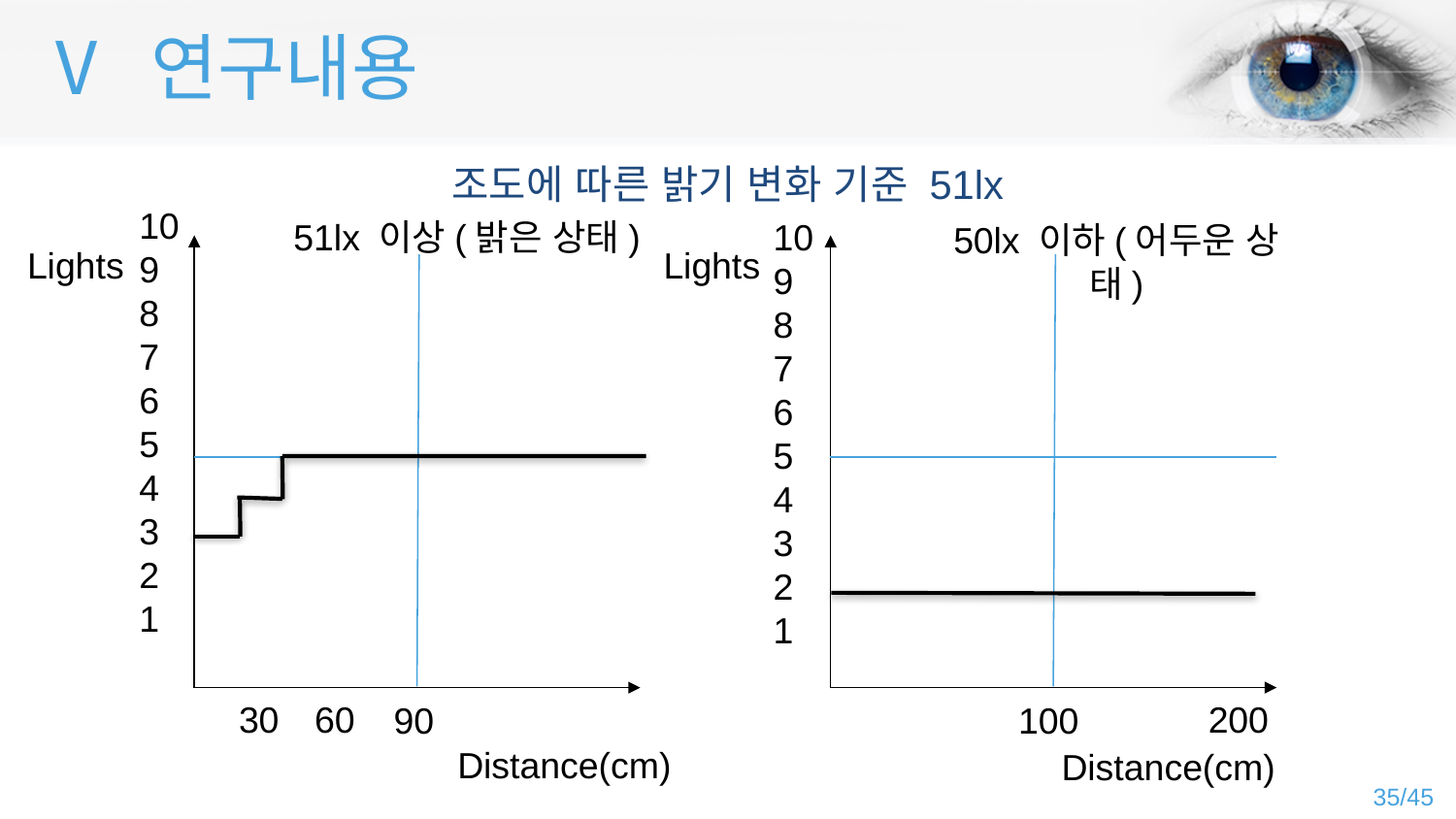

Ⅴ 연구내용
조도에 따른 밝기 변화 기준 51lx
10
9
8
7
6
5
4
3
2
1
51lx 이상(밝은 상태)
10
9
8
7
6
5
4
3
2
1
50lx 이하(어두운 상태)
Lights
Distance(cm)

Lights
Distance(cm)

30
60
200
90
100
35/45